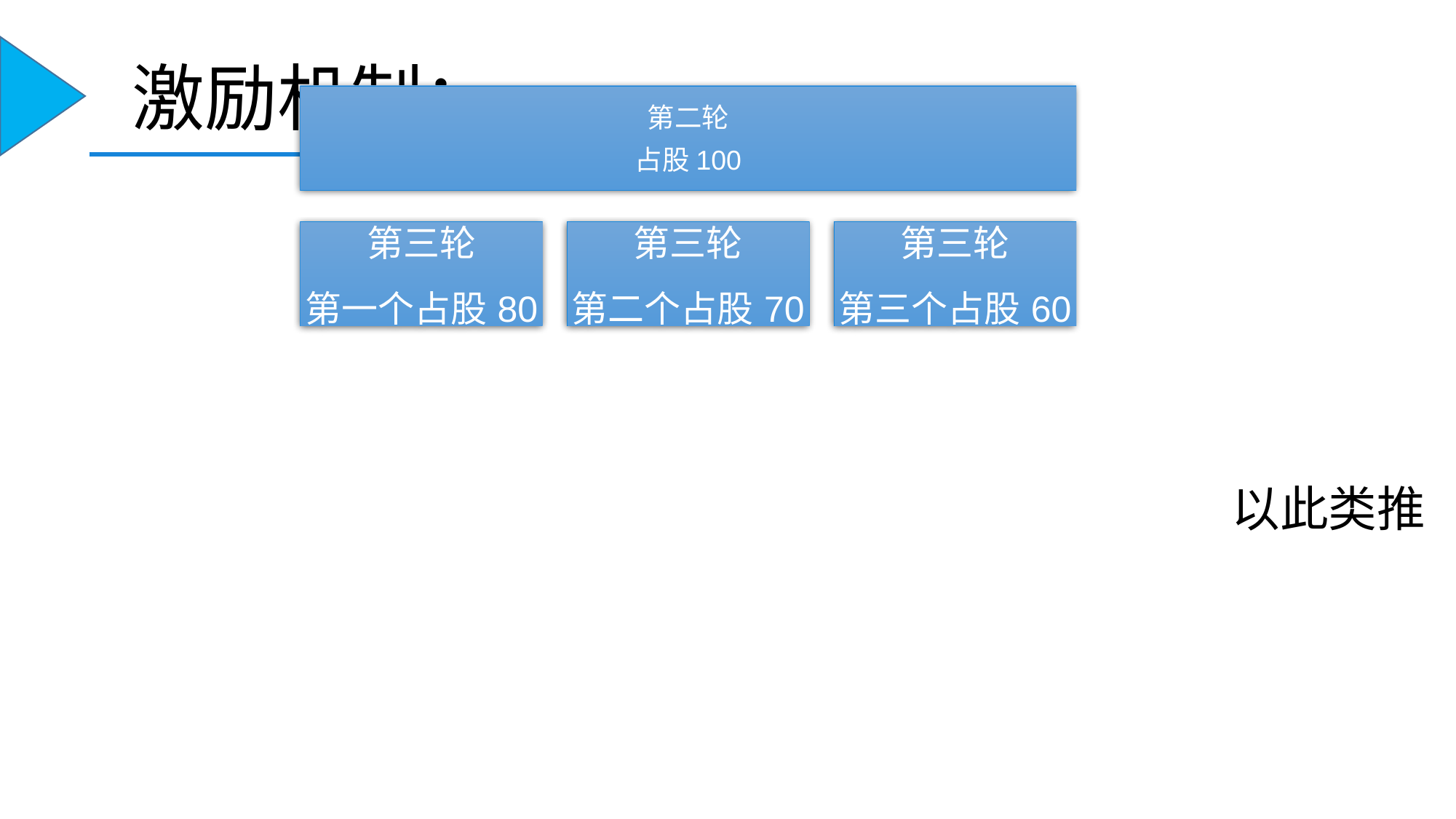

激励机制：

第二轮
占股100
第三轮
第一个占股80
第三轮
第二个占股70
第三轮
第三个占股60

 以此类推